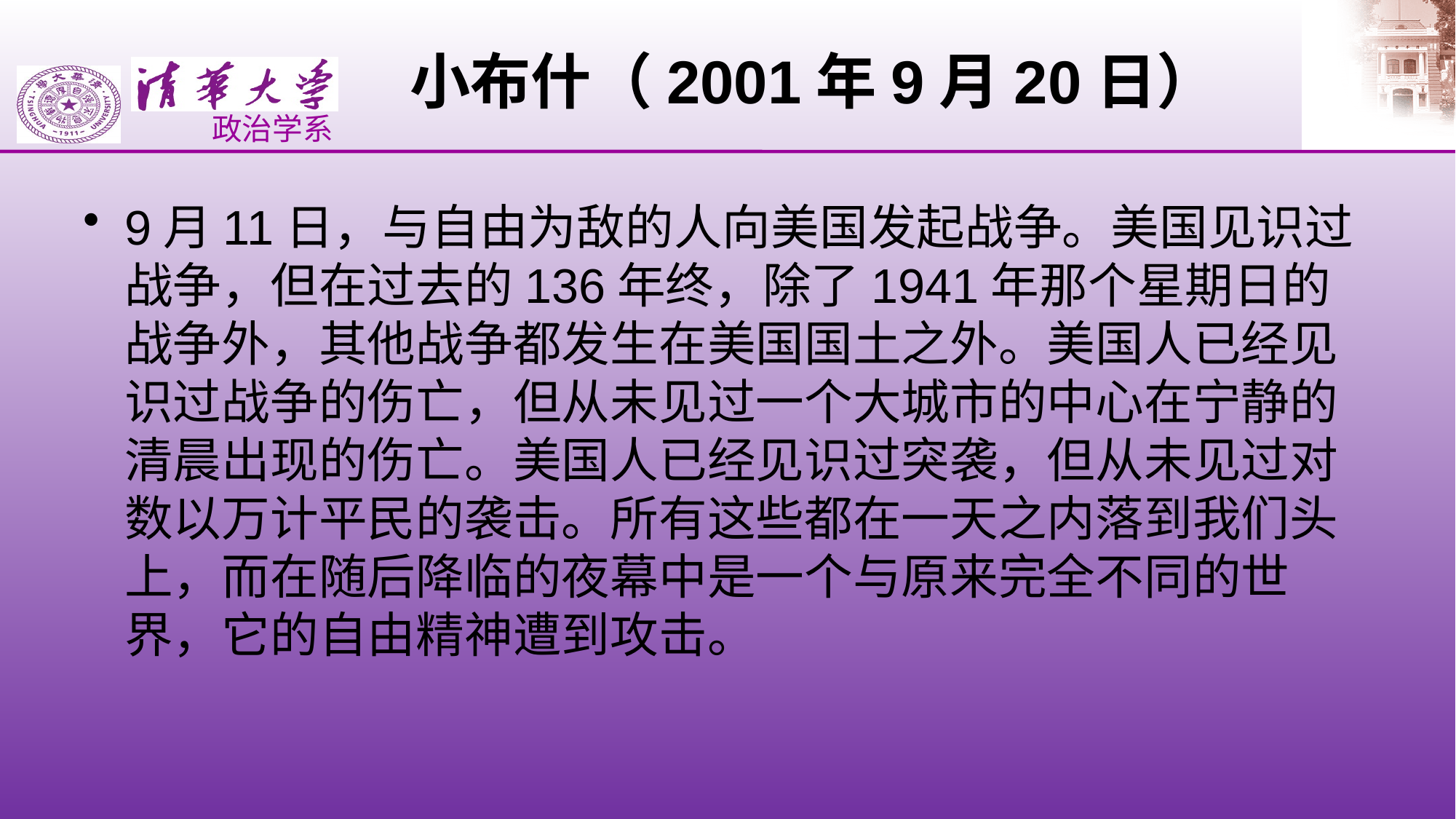

# 小布什（2001年9月20日）
9月11日，与自由为敌的人向美国发起战争。美国见识过战争，但在过去的136年终，除了1941年那个星期日的战争外，其他战争都发生在美国国土之外。美国人已经见识过战争的伤亡，但从未见过一个大城市的中心在宁静的清晨出现的伤亡。美国人已经见识过突袭，但从未见过对数以万计平民的袭击。所有这些都在一天之内落到我们头上，而在随后降临的夜幕中是一个与原来完全不同的世界，它的自由精神遭到攻击。